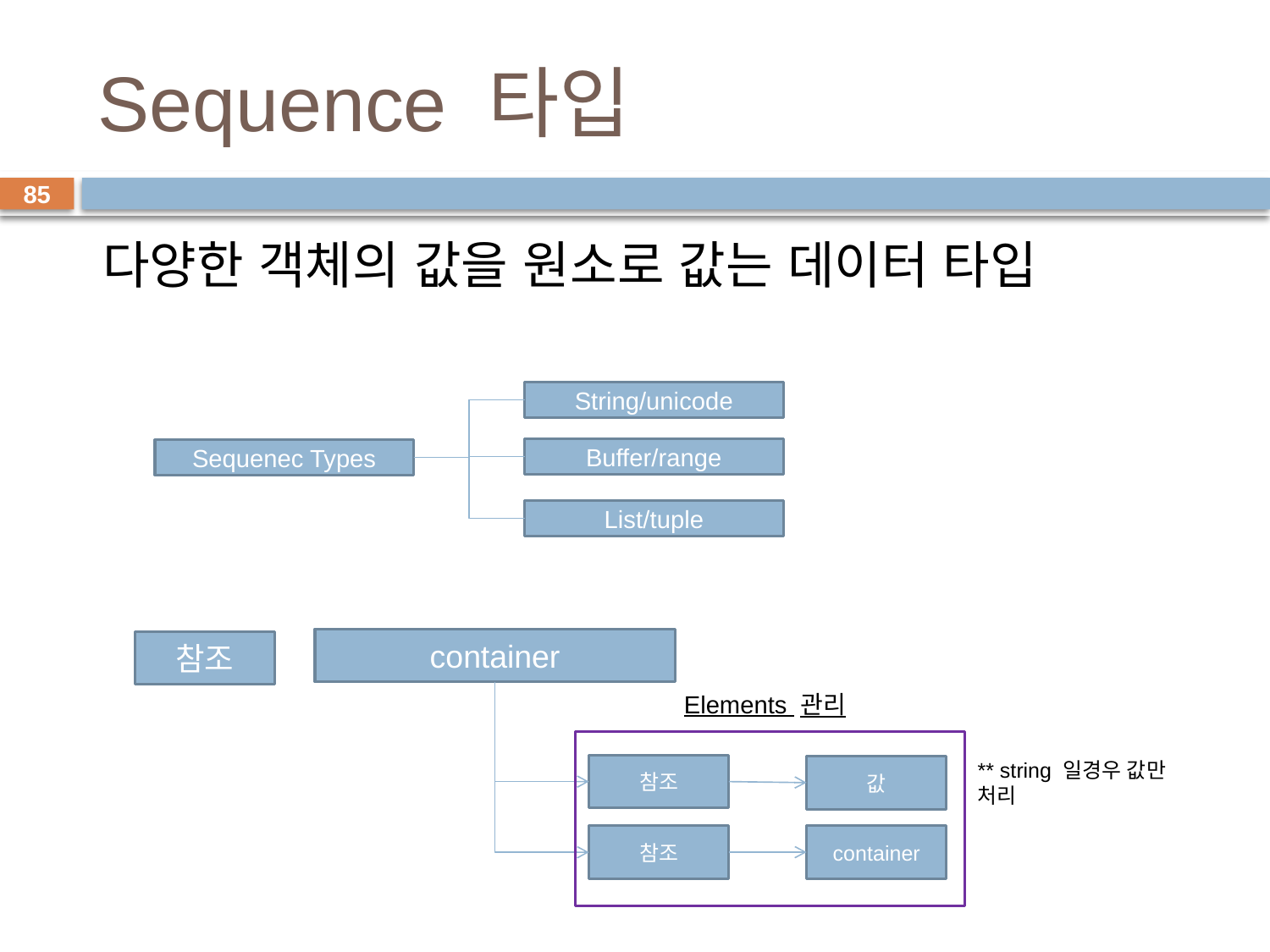

# Sequence 타입
85
 다양한 객체의 값을 원소로 값는 데이터 타입
String/unicode
Buffer/range
Sequenec Types
List/tuple
container
참조
참조
값
container
참조
Elements 관리

** string 일경우 값만 처리